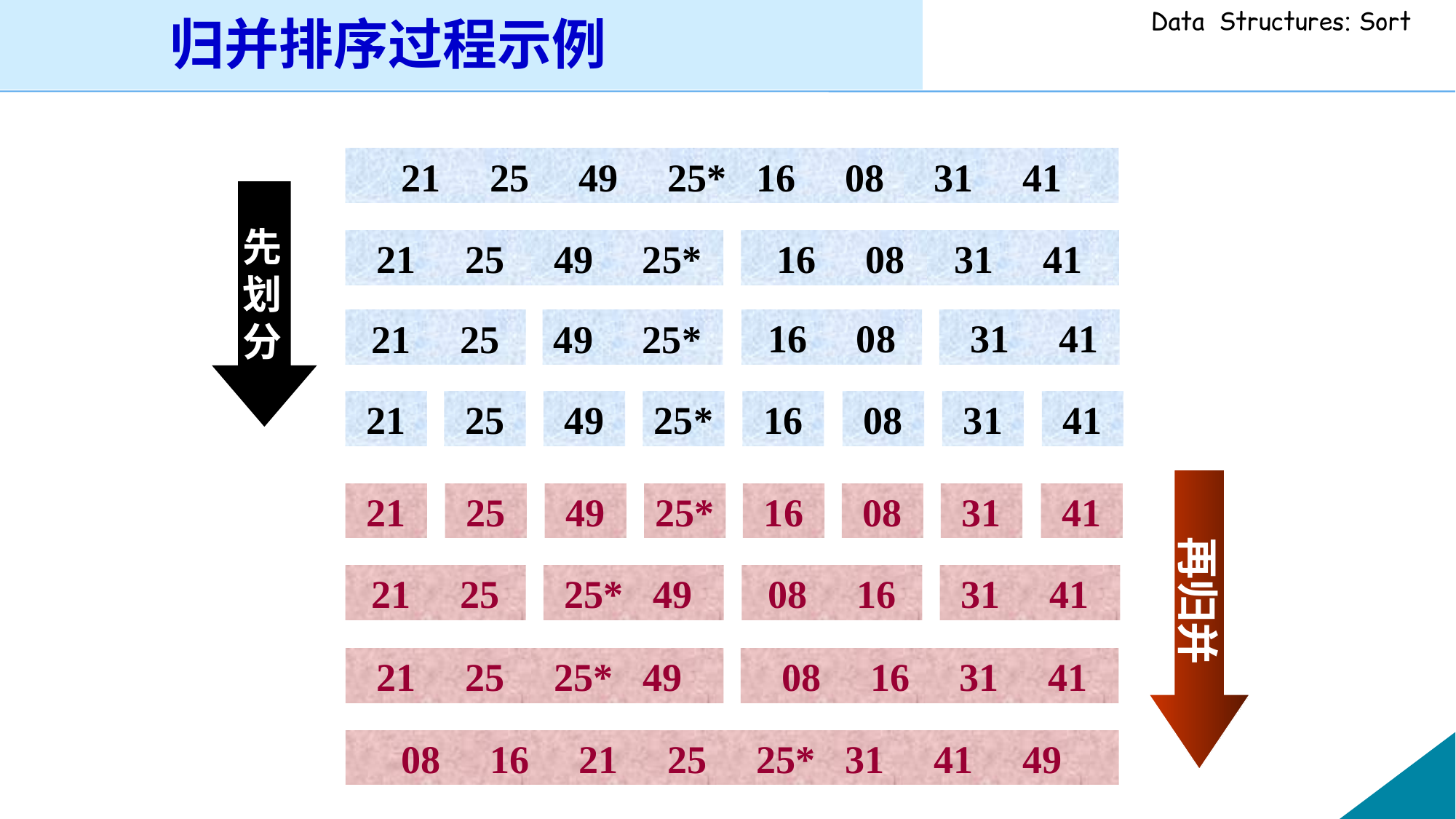

归并排序过程示例
21     25     49     25*   16     08     31     41

先划分
 21     25     49     25*
16     08     31     41
  16     08
  31     41
  21     25
 49     25*
  21
  25
  49
  25*
  16
  08
  31
  41
再归并
  21
  25
  49
  25*
  16
  08
  31
  41
  21     25
 25*   49
  08     16
 31     41
 21     25     25*   49
 08     16     31     41
08     16     21     25     25*   31     41     49